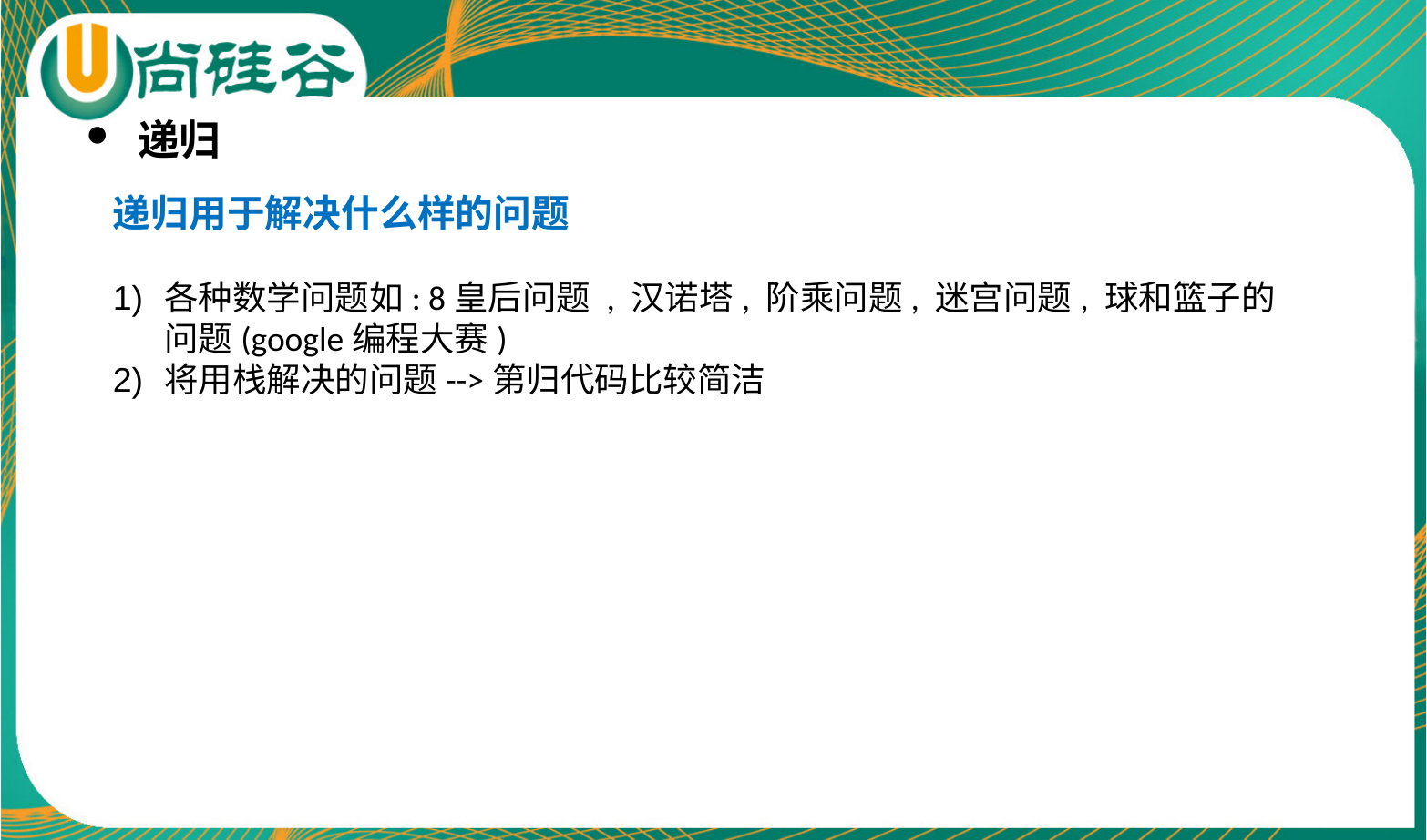

递归
递归用于解决什么样的问题

各种数学问题如: 8皇后问题 , 汉诺塔, 阶乘问题, 迷宫问题, 球和篮子的问题(google编程大赛)
将用栈解决的问题-->第归代码比较简洁